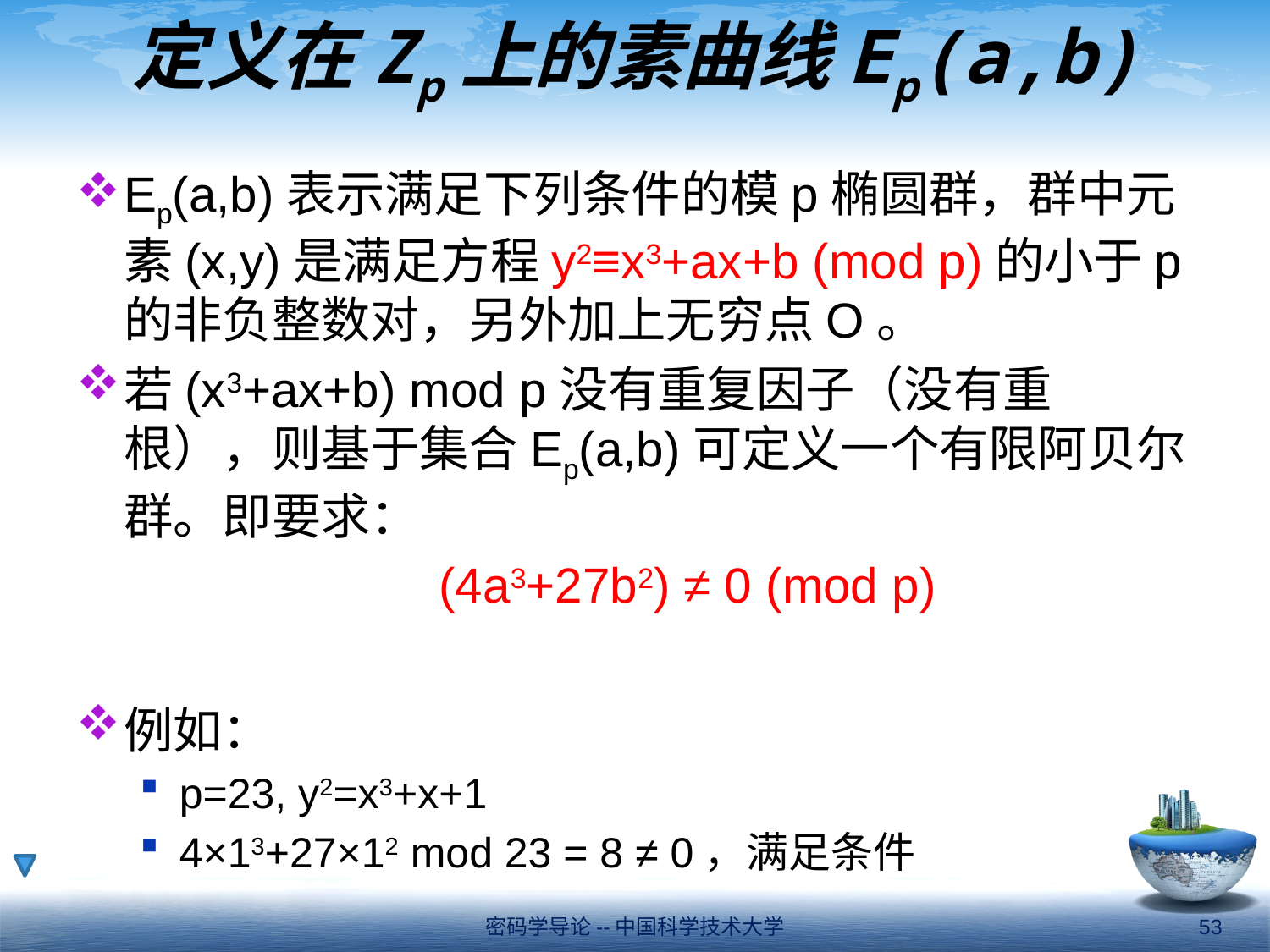

# 定义在Zp上的素曲线Ep(a,b)
Ep(a,b)表示满足下列条件的模p椭圆群，群中元素(x,y)是满足方程y2≡x3+ax+b (mod p)的小于p的非负整数对，另外加上无穷点O。
若(x3+ax+b) mod p没有重复因子（没有重根），则基于集合Ep(a,b)可定义一个有限阿贝尔群。即要求：
			　(4a3+27b2) ≠ 0 (mod p)

例如：
p=23, y2=x3+x+1
4×13+27×12 mod 23 = 8 ≠ 0，满足条件

密码学导论--中国科学技术大学
53